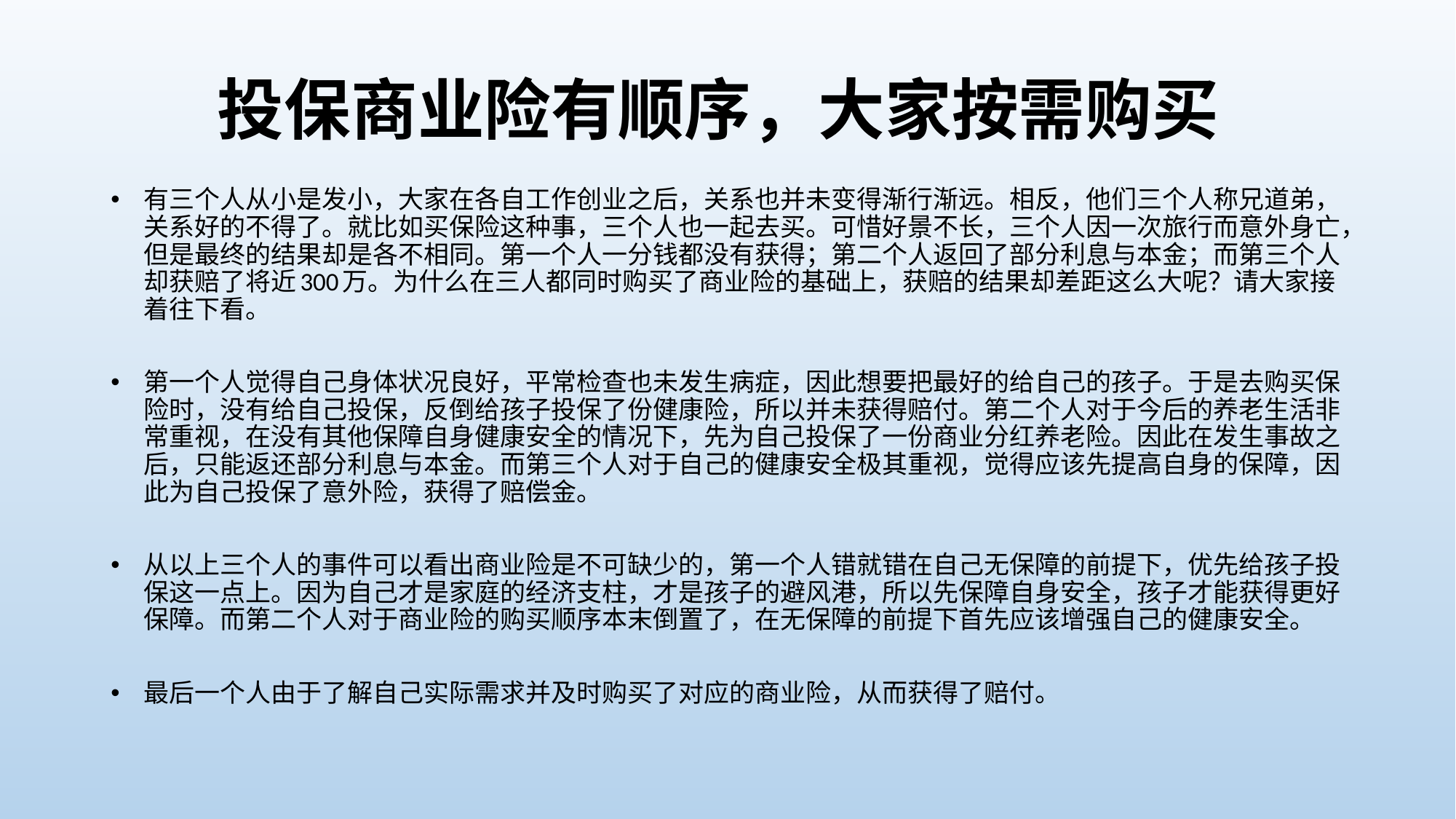

# 投保商业险有顺序，大家按需购买
有三个人从小是发小，大家在各自工作创业之后，关系也并未变得渐行渐远。相反，他们三个人称兄道弟，关系好的不得了。就比如买保险这种事，三个人也一起去买。可惜好景不长，三个人因一次旅行而意外身亡，但是最终的结果却是各不相同。第一个人一分钱都没有获得；第二个人返回了部分利息与本金；而第三个人却获赔了将近300万。为什么在三人都同时购买了商业险的基础上，获赔的结果却差距这么大呢？请大家接着往下看。

第一个人觉得自己身体状况良好，平常检查也未发生病症，因此想要把最好的给自己的孩子。于是去购买保险时，没有给自己投保，反倒给孩子投保了份健康险，所以并未获得赔付。第二个人对于今后的养老生活非常重视，在没有其他保障自身健康安全的情况下，先为自己投保了一份商业分红养老险。因此在发生事故之后，只能返还部分利息与本金。而第三个人对于自己的健康安全极其重视，觉得应该先提高自身的保障，因此为自己投保了意外险，获得了赔偿金。

从以上三个人的事件可以看出商业险是不可缺少的，第一个人错就错在自己无保障的前提下，优先给孩子投保这一点上。因为自己才是家庭的经济支柱，才是孩子的避风港，所以先保障自身安全，孩子才能获得更好保障。而第二个人对于商业险的购买顺序本末倒置了，在无保障的前提下首先应该增强自己的健康安全。

最后一个人由于了解自己实际需求并及时购买了对应的商业险，从而获得了赔付。